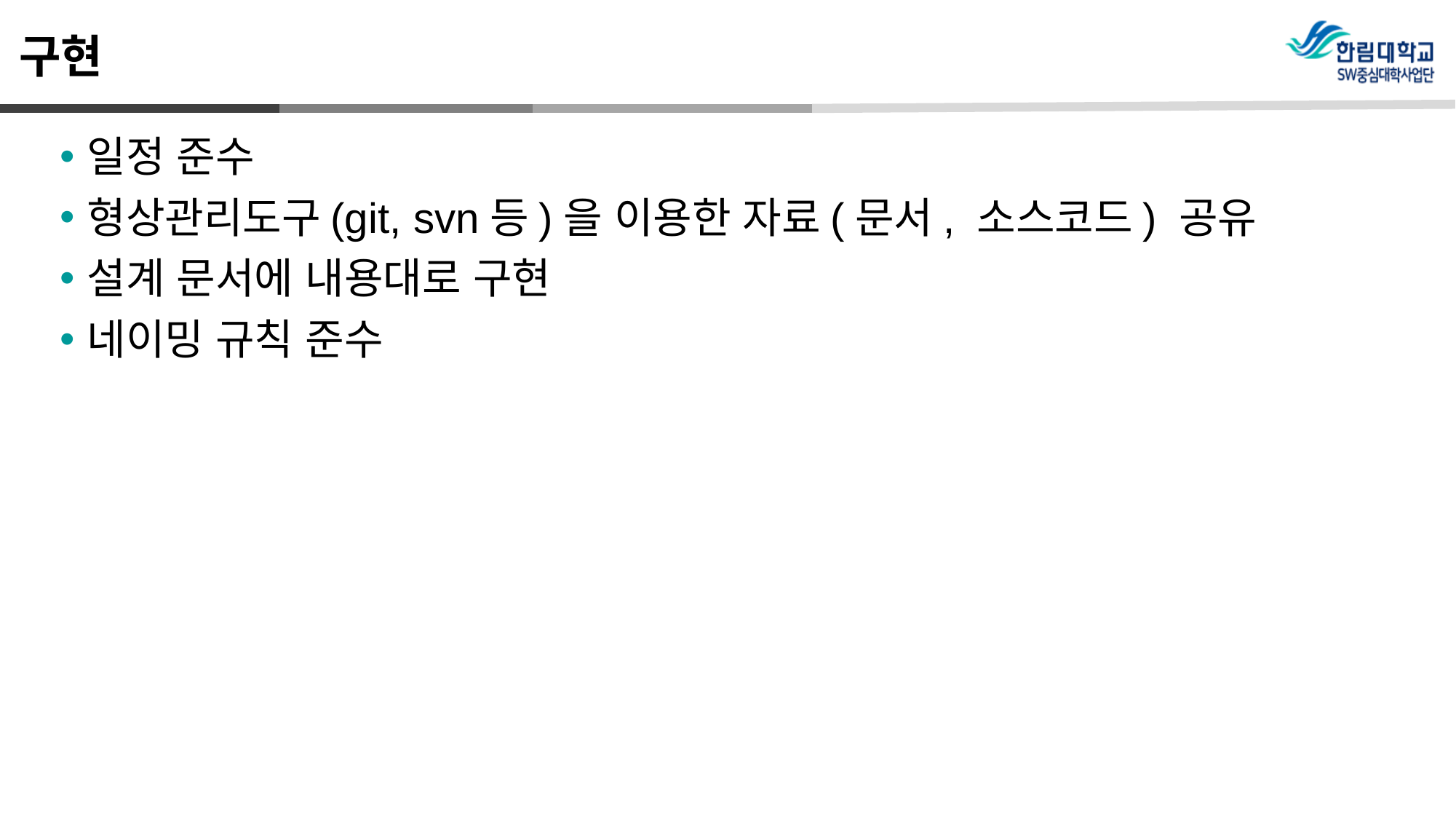

# 구현
일정 준수
형상관리도구(git, svn등)을 이용한 자료(문서, 소스코드) 공유
설계 문서에 내용대로 구현
네이밍 규칙 준수